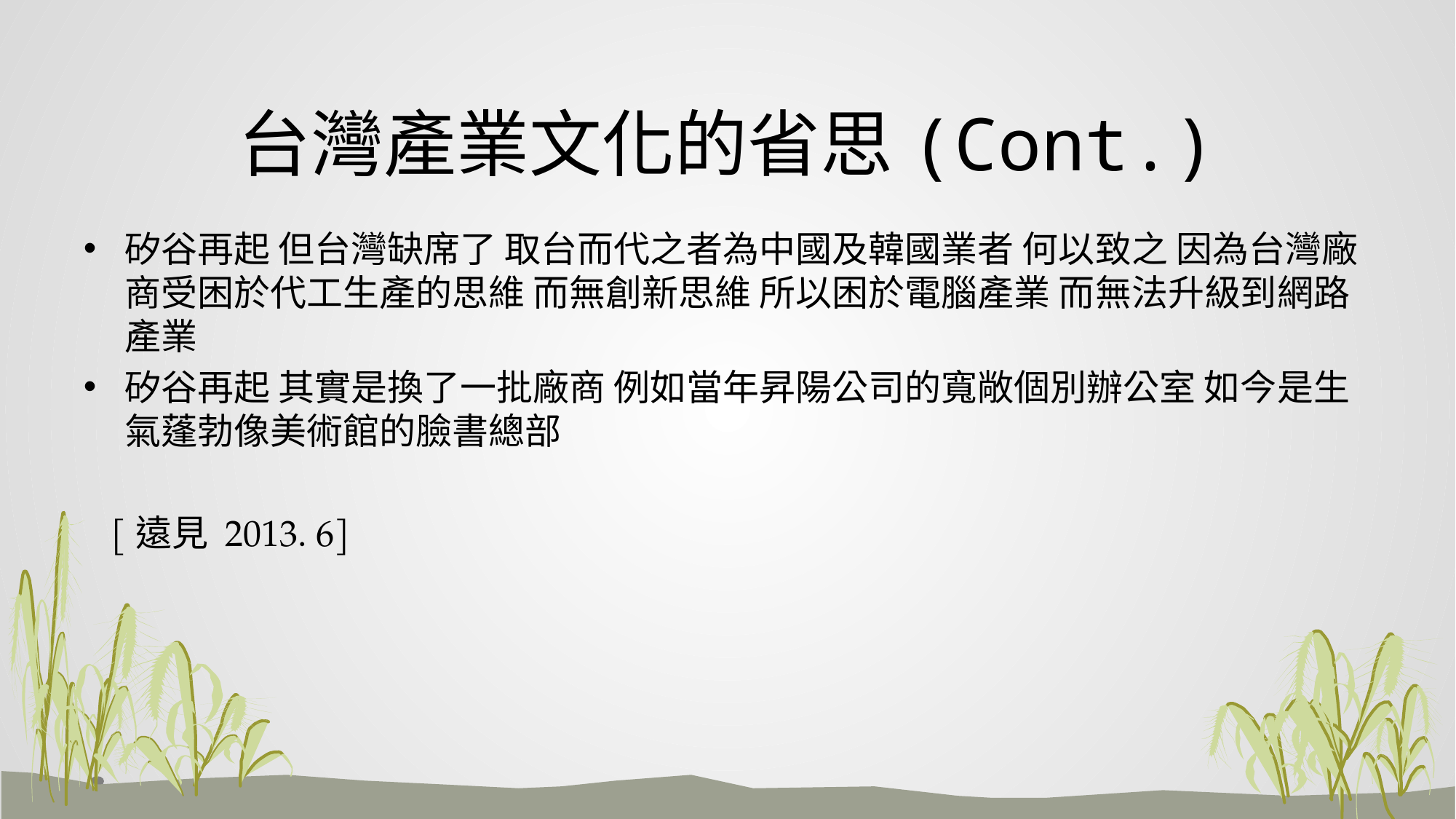

# 台灣產業文化的省思(Cont.)
矽谷再起 但台灣缺席了 取台而代之者為中國及韓國業者 何以致之 因為台灣廠商受困於代工生產的思維 而無創新思維 所以困於電腦產業 而無法升級到網路產業
矽谷再起 其實是換了一批廠商 例如當年昇陽公司的寬敞個別辦公室 如今是生氣蓬勃像美術館的臉書總部

   [遠見 2013. 6]